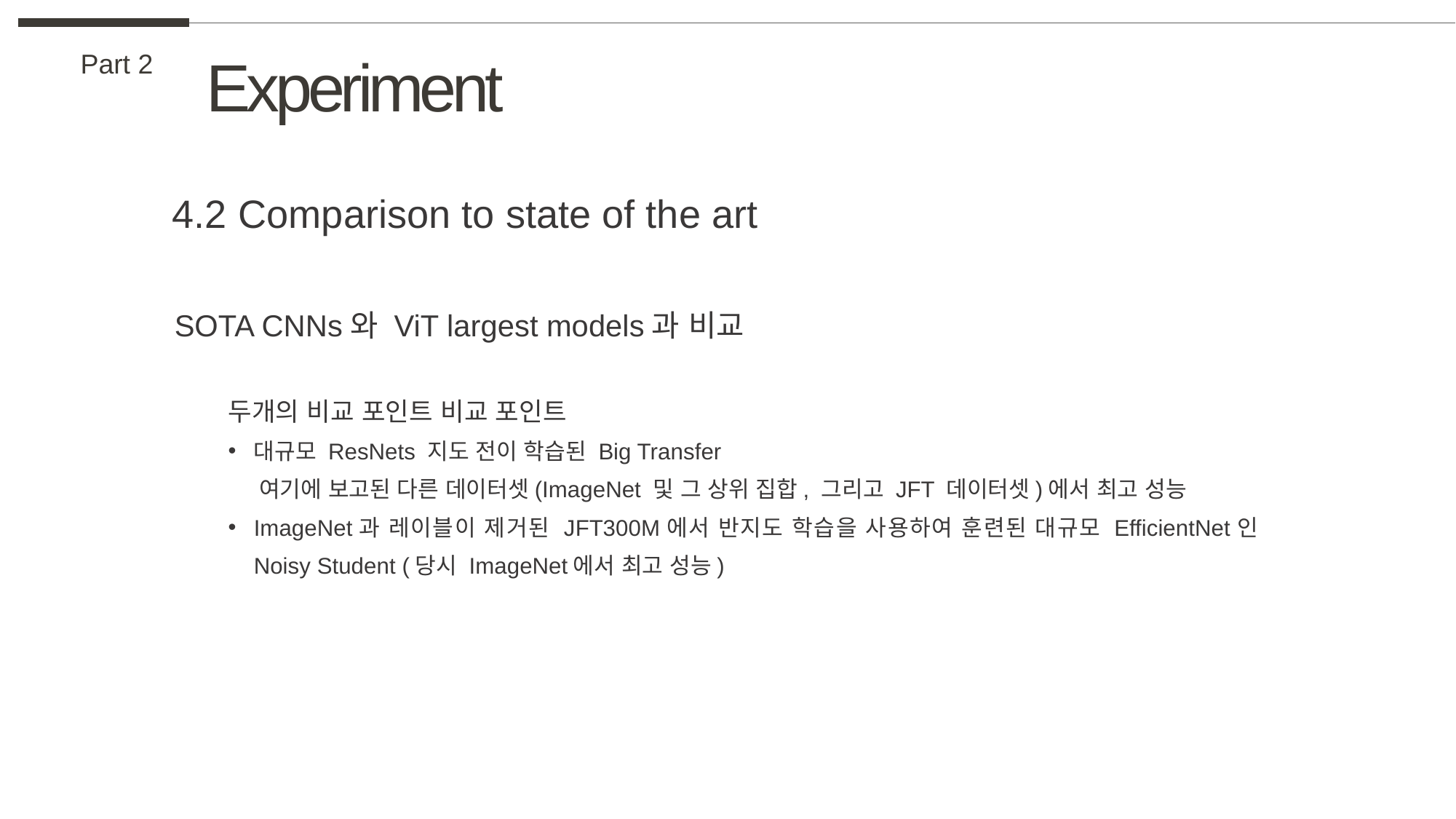

Experiment
Part 2
4.2 Comparison to state of the art
SOTA CNNs와 ViT largest models과 비교
두개의 비교 포인트 비교 포인트
대규모 ResNets 지도 전이 학습된 Big Transfer
    여기에 보고된 다른 데이터셋(ImageNet 및 그 상위 집합, 그리고 JFT 데이터셋)에서 최고 성능
ImageNet과 레이블이 제거된 JFT300M에서 반지도 학습을 사용하여 훈련된 대규모 EfficientNet인 Noisy Student (당시 ImageNet에서 최고 성능)